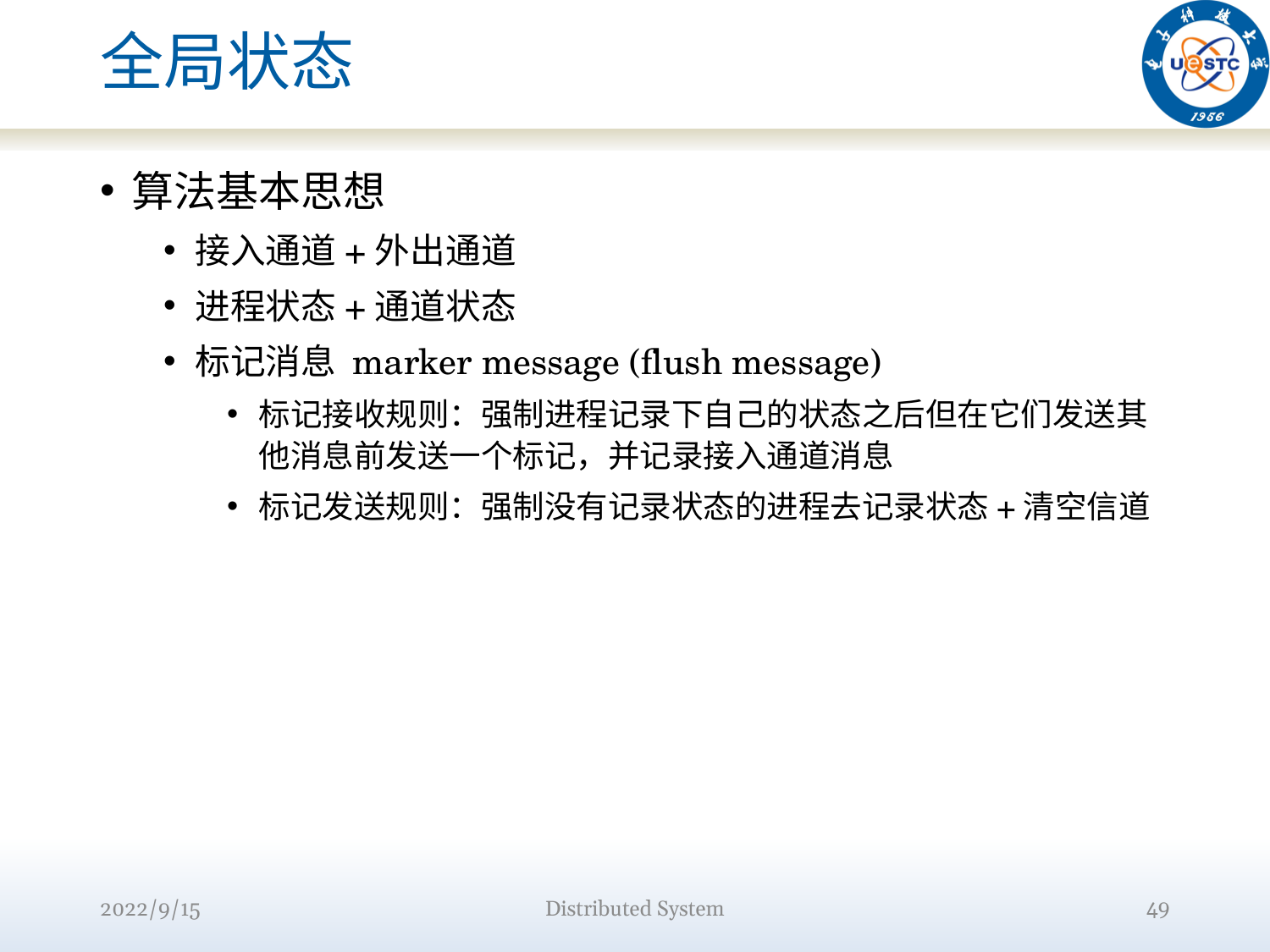

# 全局状态
算法基本思想
接入通道+外出通道
进程状态+通道状态
标记消息 marker message (flush message)
标记接收规则：强制进程记录下自己的状态之后但在它们发送其他消息前发送一个标记，并记录接入通道消息
标记发送规则：强制没有记录状态的进程去记录状态+清空信道
2022/9/15
Distributed System
49